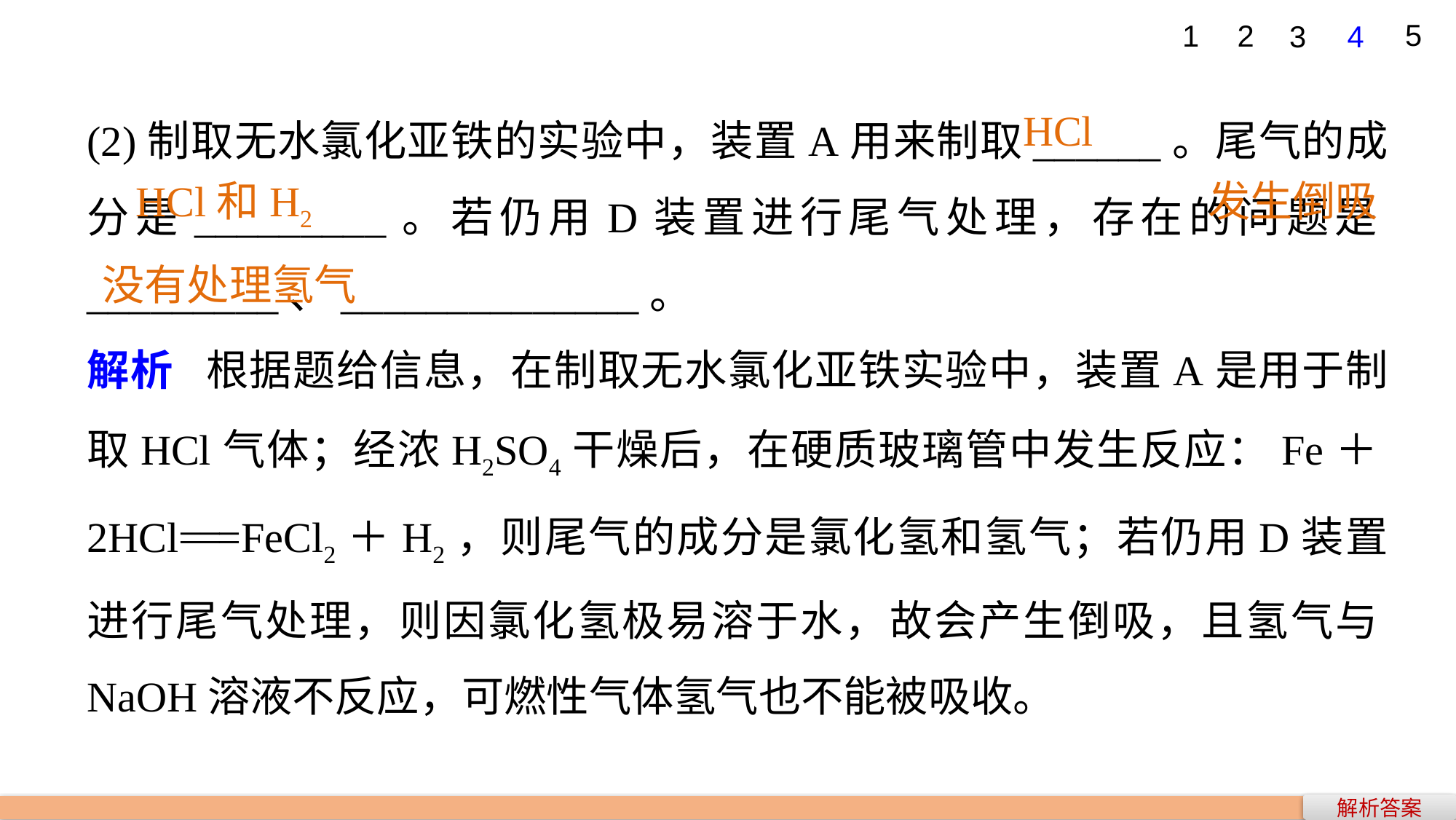

5
1
2
3
4
(2)制取无水氯化亚铁的实验中，装置A用来制取______。尾气的成分是_________。若仍用D装置进行尾气处理，存在的问题是_________、______________。
解析   根据题给信息，在制取无水氯化亚铁实验中，装置A是用于制取HCl气体；经浓H2SO4干燥后，在硬质玻璃管中发生反应：Fe＋2HCl===FeCl2＋H2，则尾气的成分是氯化氢和氢气；若仍用D装置进行尾气处理，则因氯化氢极易溶于水，故会产生倒吸，且氢气与NaOH溶液不反应，可燃性气体氢气也不能被吸收。
HCl
HCl和H2
发生倒吸
没有处理氢气
解析答案